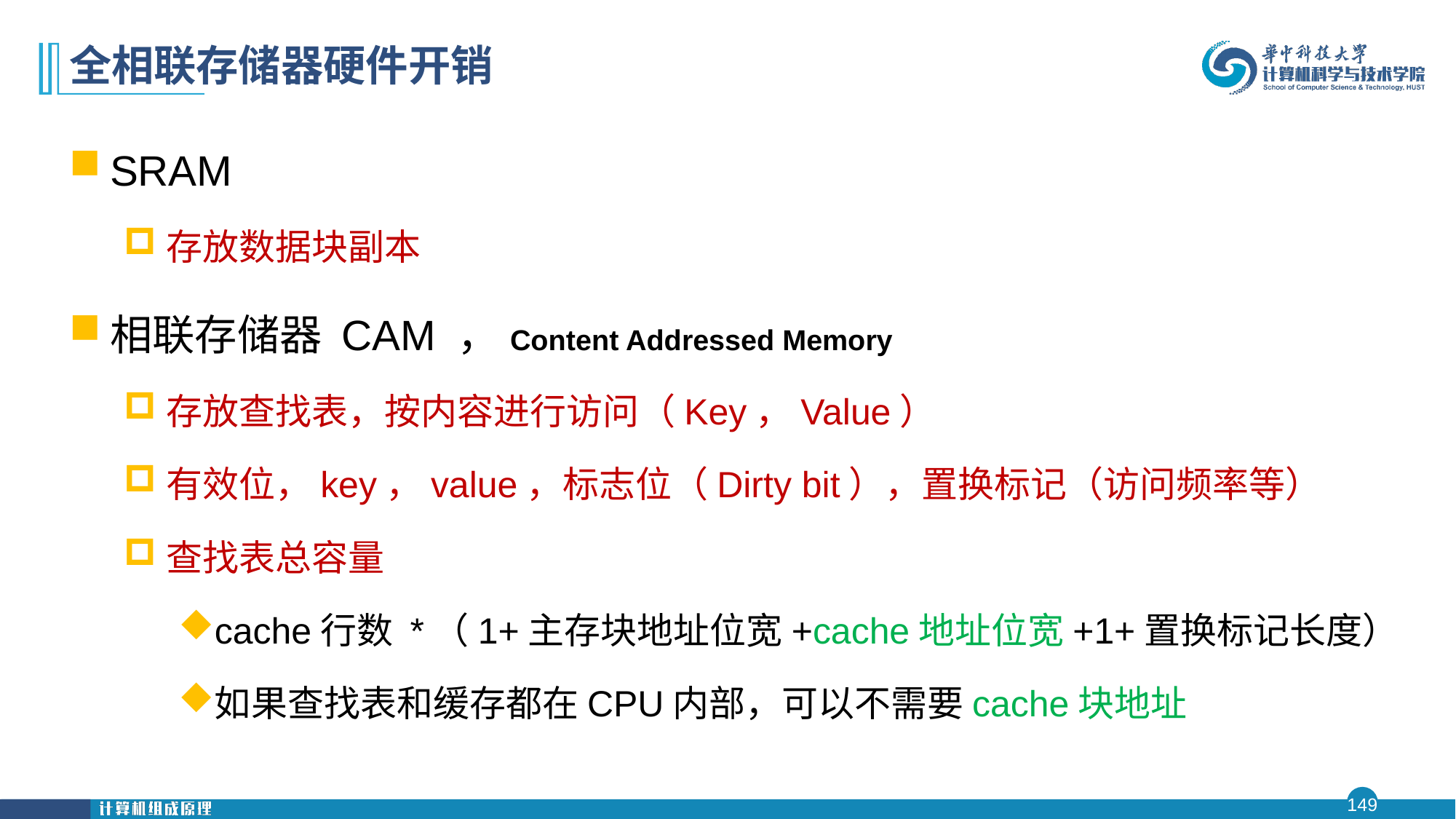

# 全相联存储器硬件开销
SRAM
存放数据块副本
相联存储器 CAM ，Content Addressed Memory
存放查找表，按内容进行访问（Key，Value）
有效位，key，value，标志位（Dirty bit），置换标记（访问频率等）
查找表总容量
cache行数 *（1+主存块地址位宽+cache地址位宽+1+置换标记长度）
如果查找表和缓存都在CPU内部，可以不需要cache块地址